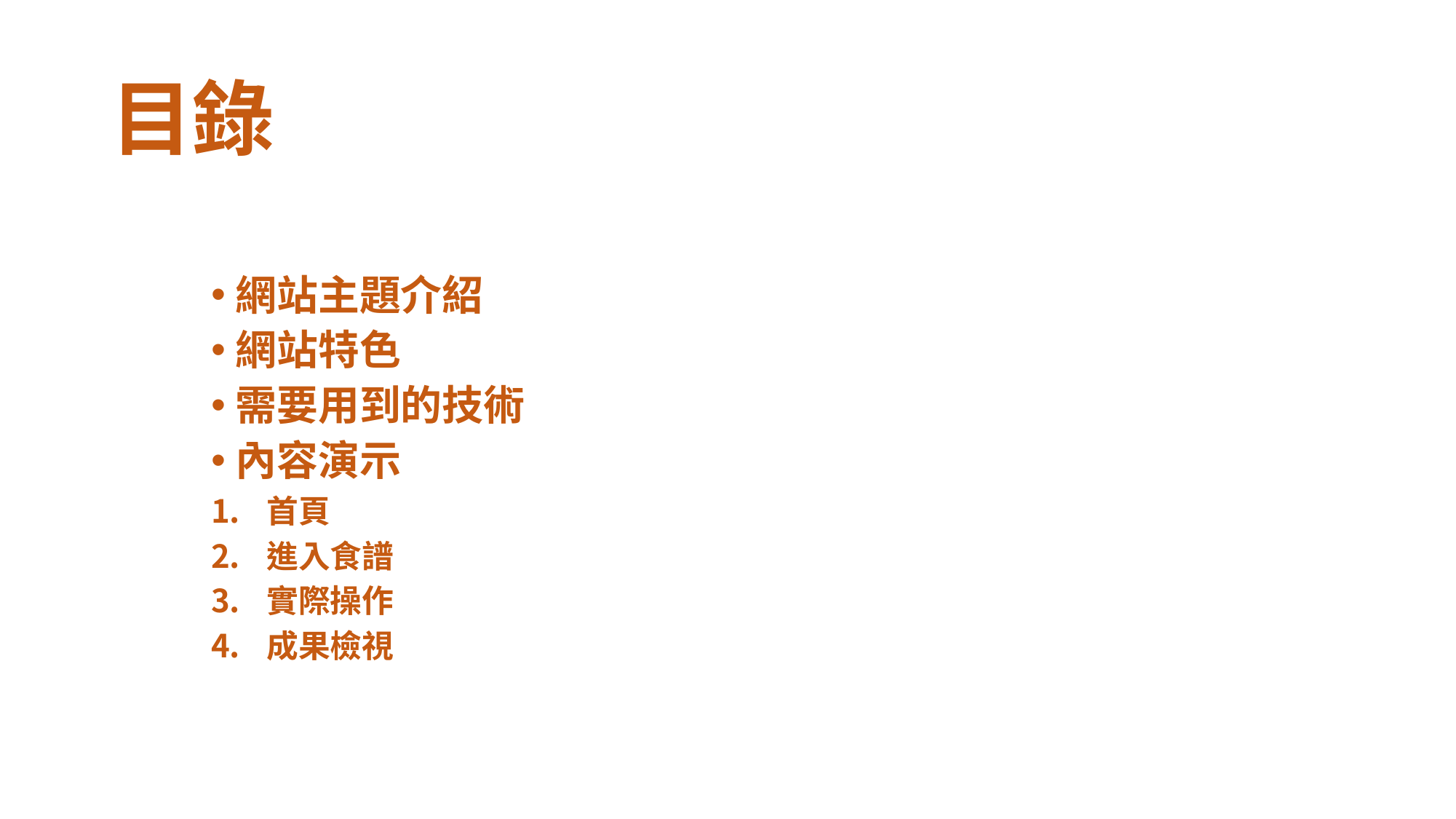

# 目錄
網站主題介紹
網站特色
需要用到的技術
內容演示
首頁
進入食譜
實際操作
成果檢視